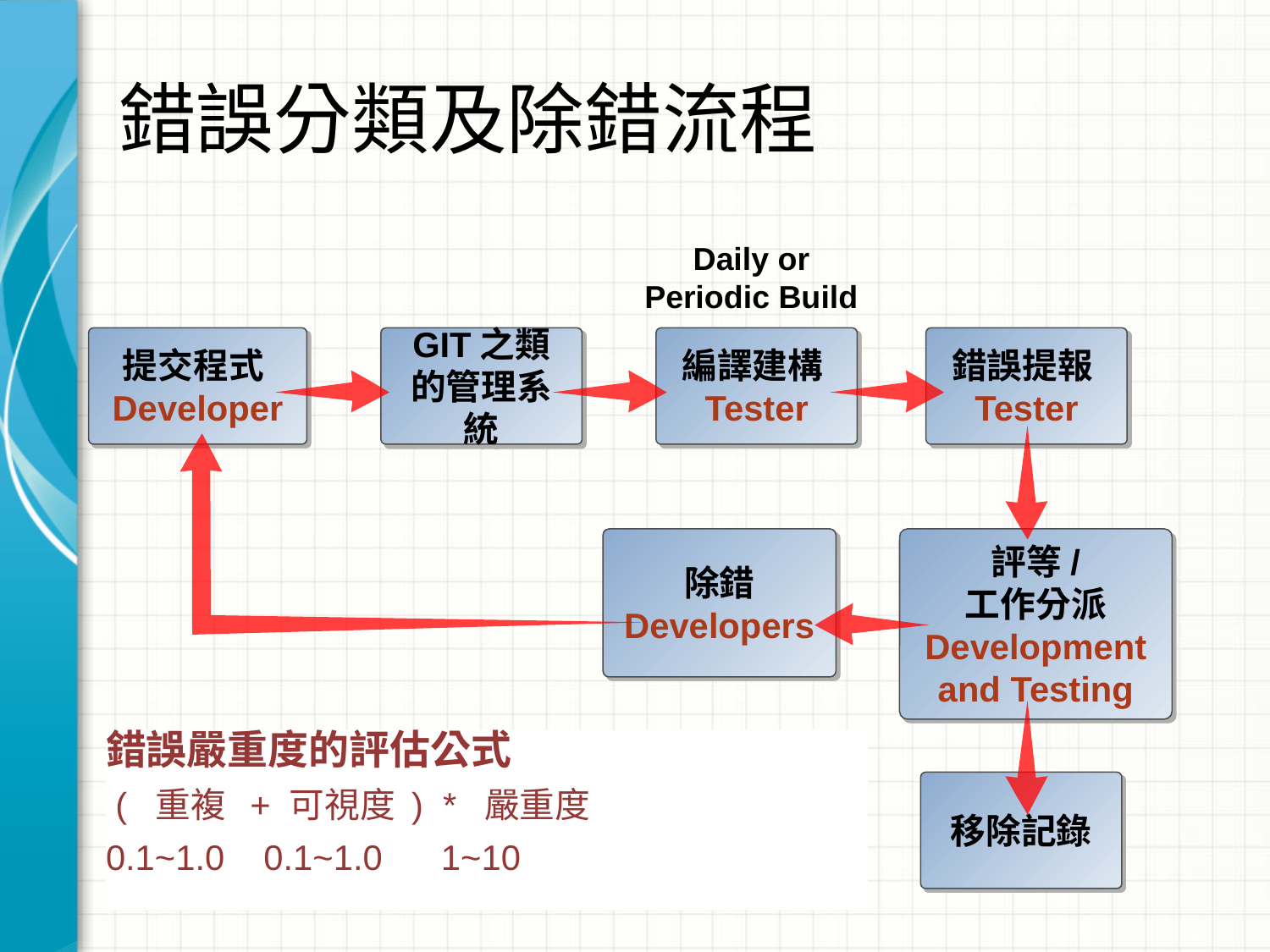

# 錯誤分類及除錯流程
Daily or Periodic Build
提交程式Developer
GIT之類的管理系統
編譯建構
Tester
錯誤提報
Tester

除錯 Developers
評等/
工作分派
Development and Testing

錯誤嚴重度的評估公式
 (  重複  + 可視度 )  *  嚴重度
0.1~1.0    0.1~1.0      1~10

移除記錄